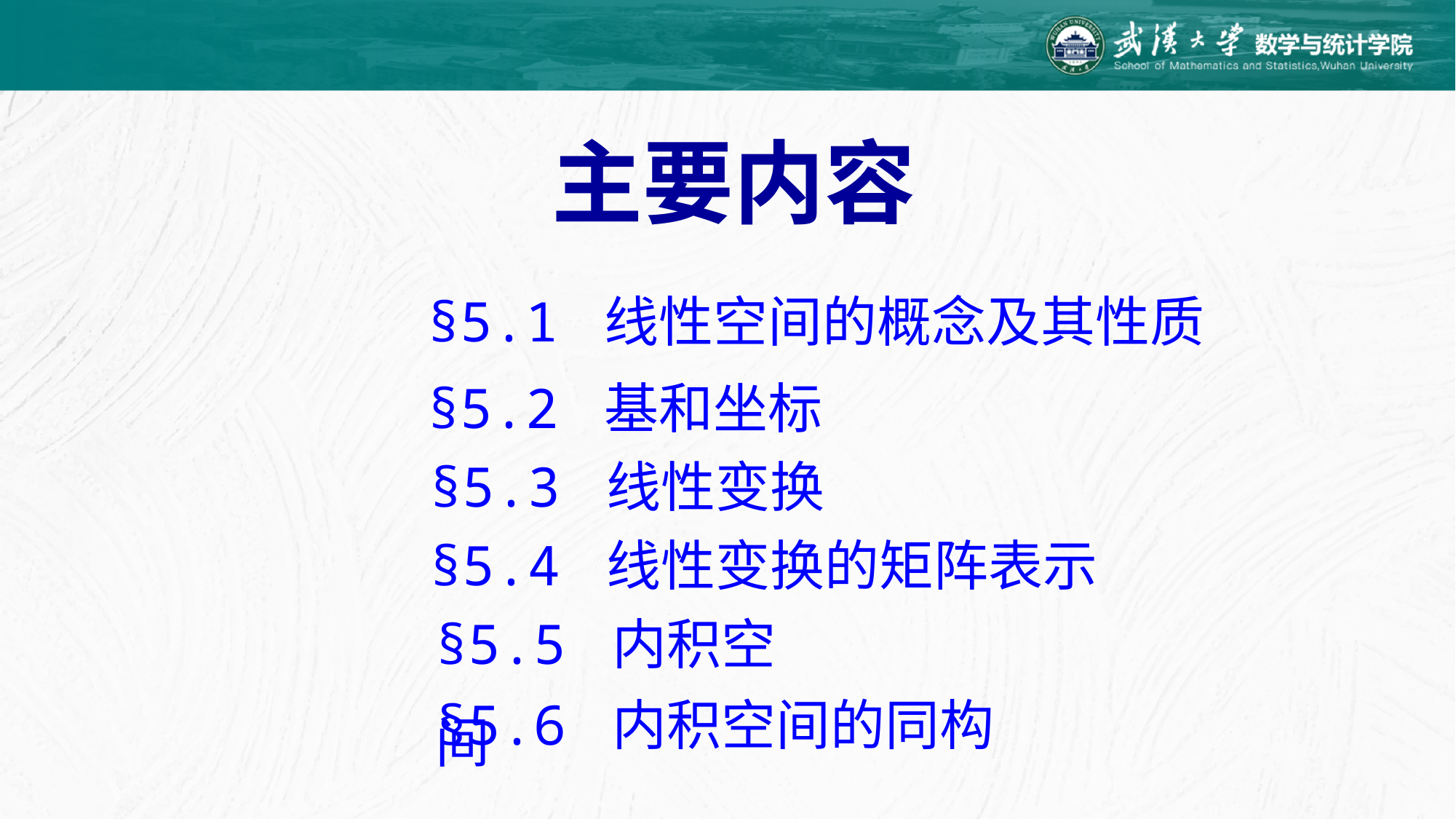

主要内容
§5.1 线性空间的概念及其性质
§5.2 基和坐标
§5.3 线性变换
§5.4 线性变换的矩阵表示
§5.5 内积空间
§5.6 内积空间的同构